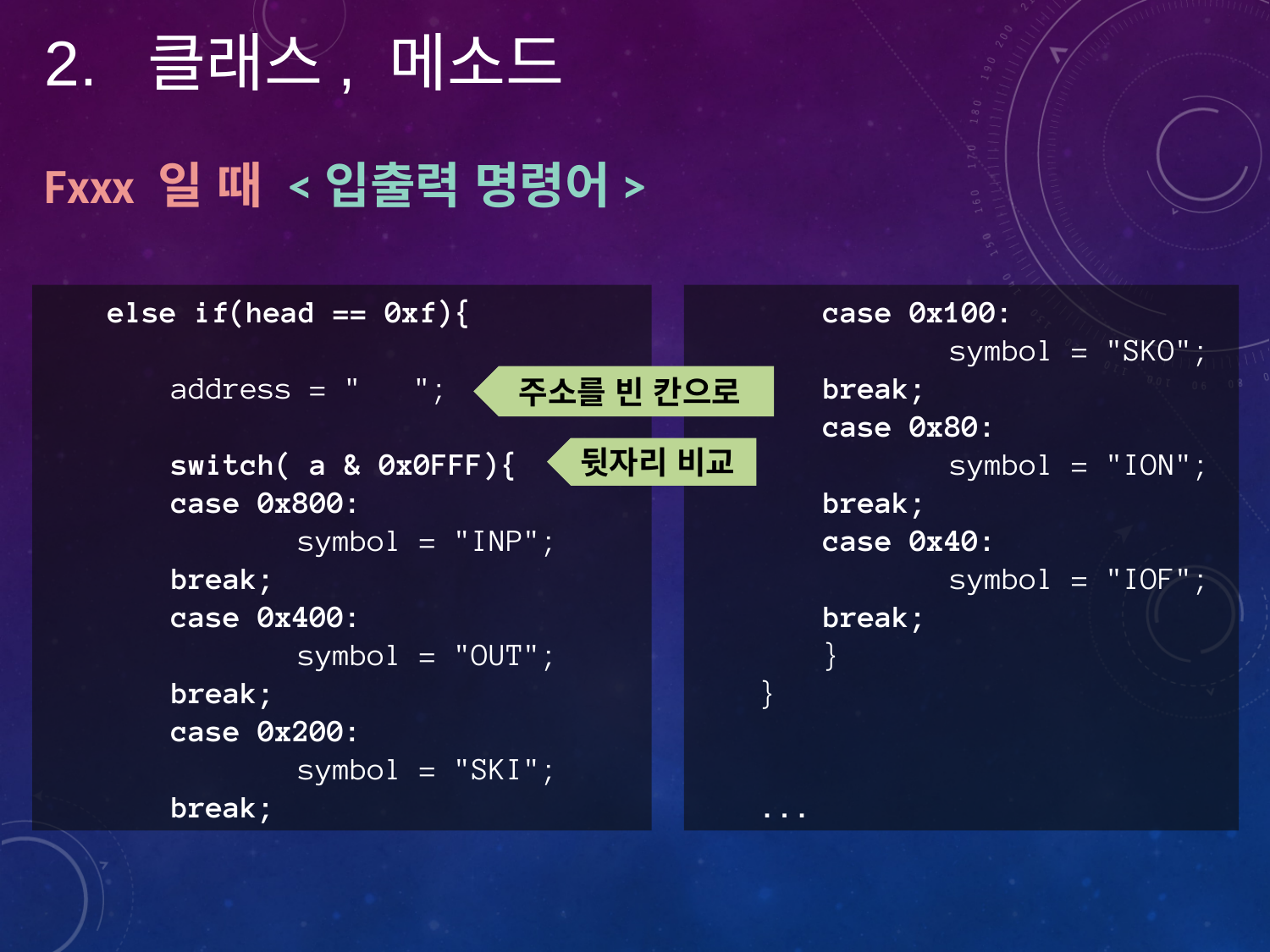

클래스, 메소드
Fxxx 일 때 <입출력 명령어>
else if(head == 0xf){

address = "   ";

switch( a & 0x0FFF){
case 0x800:
	symbol = "INP";
break;
case 0x400:
	symbol = "OUT";
break;
case 0x200:
	symbol = "SKI";
break;
case 0x100:
	symbol = "SKO";
break;
case 0x80:
	symbol = "ION";
break;
case 0x40:
	symbol = "IOF";
break;
}
}

...
주소를 빈 칸으로
뒷자리 비교